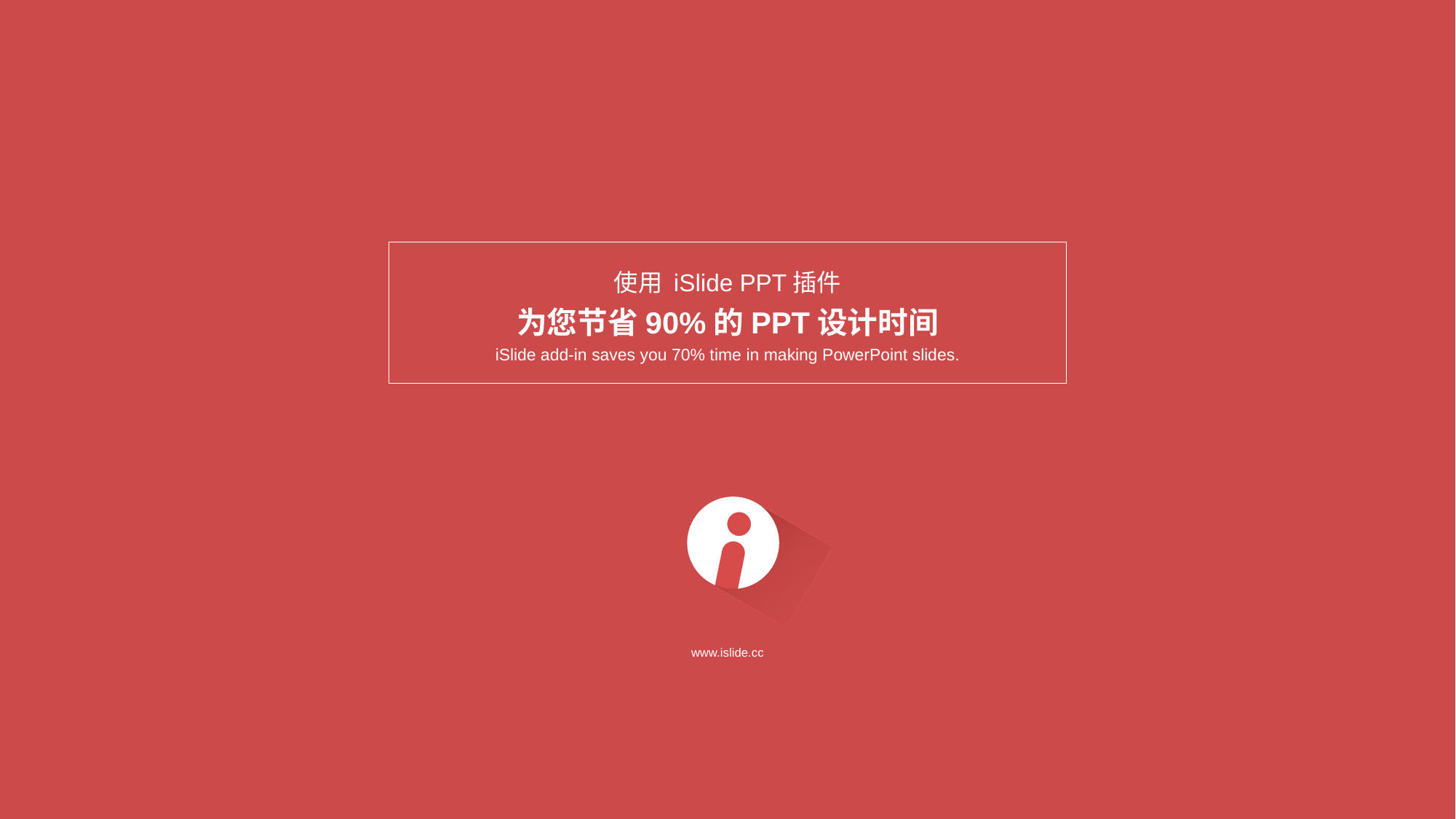

使用 iSlide PPT插件
为您节省90%的PPT设计时间
iSlide add-in saves you 70% time in making PowerPoint slides.

www.islide.cc